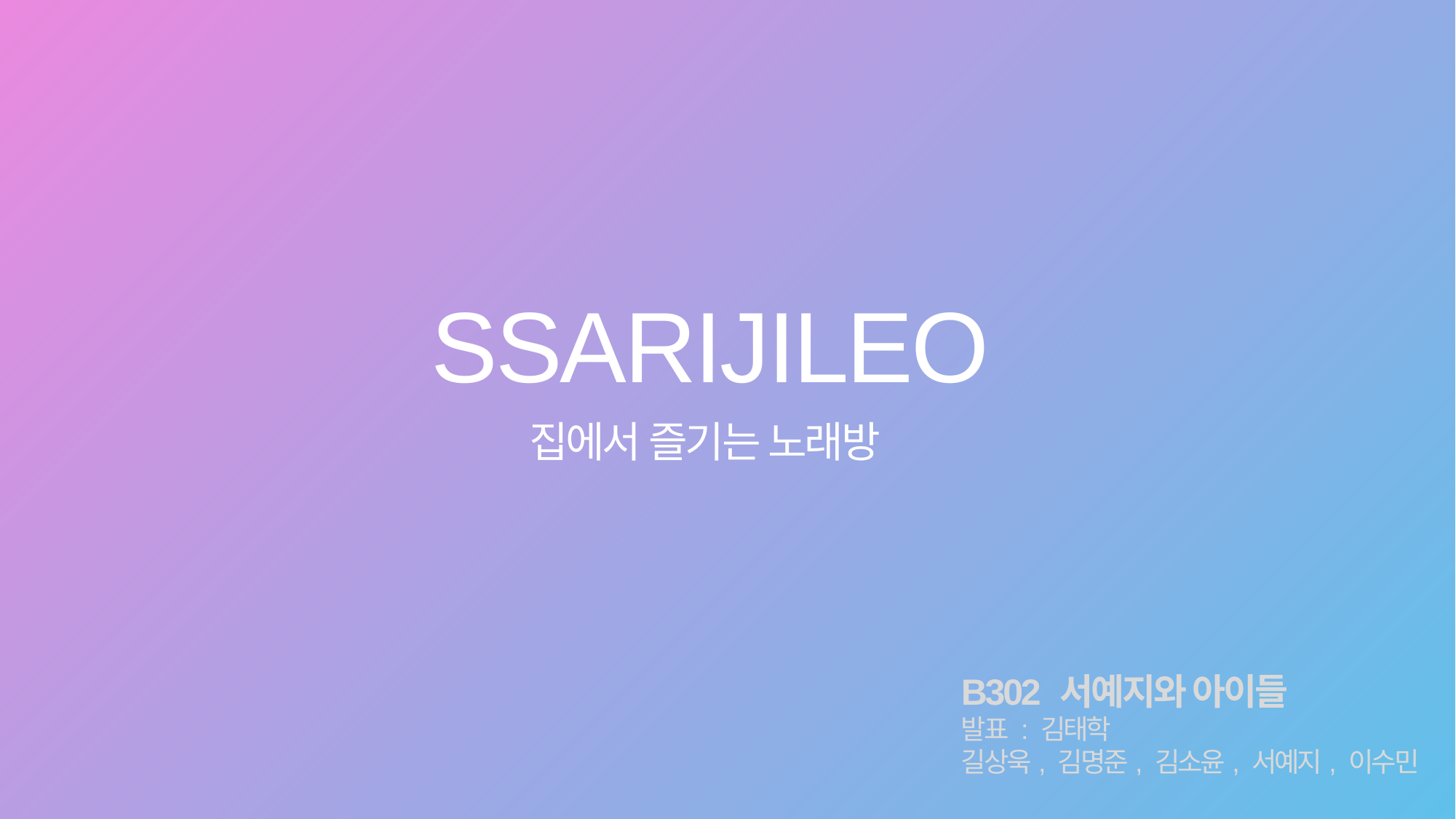

SSARIJILEO
집에서 즐기는 노래방
B302 서예지와 아이들
발표 : 김태학
길상욱, 김명준, 김소윤, 서예지, 이수민